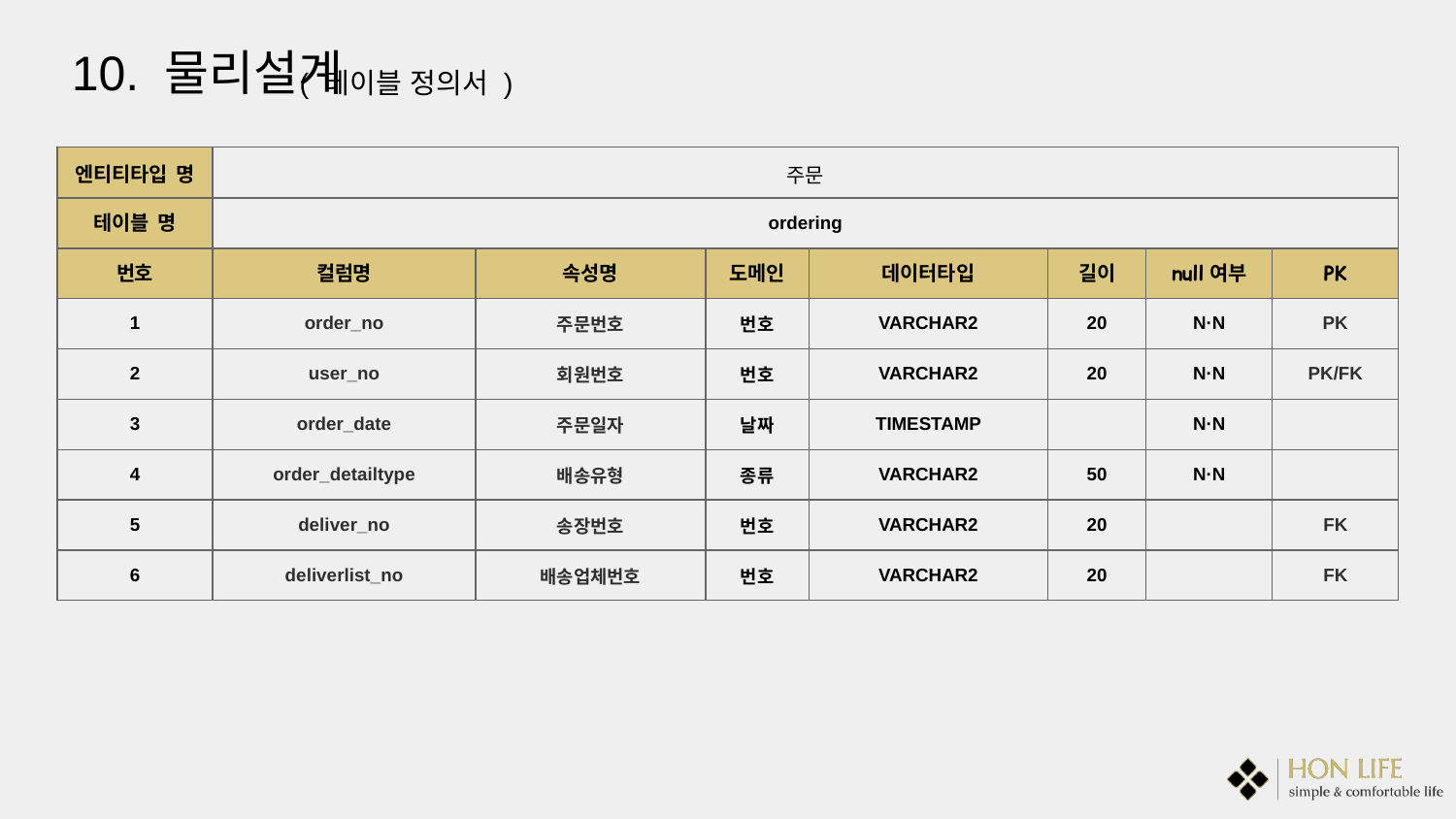

10. 물리설계
( 테이블 정의서 )

| 엔티티타입 명 | 주문 |  |  |  |  |  |  |
| --- | --- | --- | --- | --- | --- | --- | --- |
| 테이블 명 | ordering |  |  |  |  |  |  |
| 번호 | 컬럼명 | 속성명 | 도메인 | 데이터타입 | 길이 | null여부 | PK |
| 1 | order\_no | 주문번호 | 번호 | VARCHAR2 | 20 | N·N | PK |
| 2 | user\_no | 회원번호 | 번호 | VARCHAR2 | 20 | N·N | PK/FK |
| 3 | order\_date | 주문일자 | 날짜 | TIMESTAMP |  | N·N |  |
| 4 | order\_detailtype | 배송유형 | 종류 | VARCHAR2 | 50 | N·N |  |
| 5 | deliver\_no | 송장번호 | 번호 | VARCHAR2 | 20 |  | FK |
| 6 | deliverlist\_no | 배송업체번호 | 번호 | VARCHAR2 | 20 |  | FK |